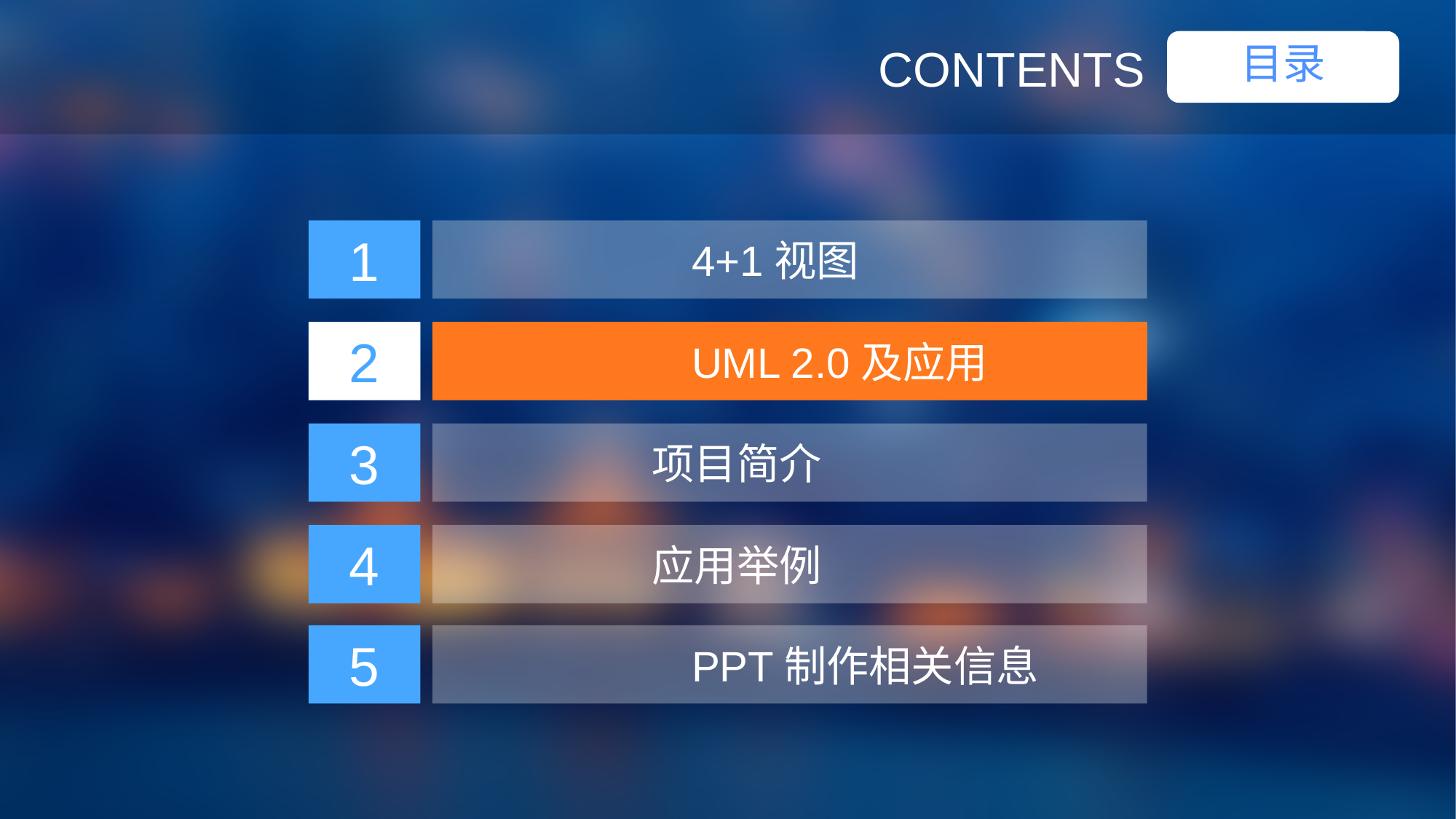

目录
CONTENTS
1
                     4+1视图
2
                     点击添加标题
2
                     UML 2.0及应用
3
                     项目简介
4
                     应用举例
5
                     PPT制作相关信息